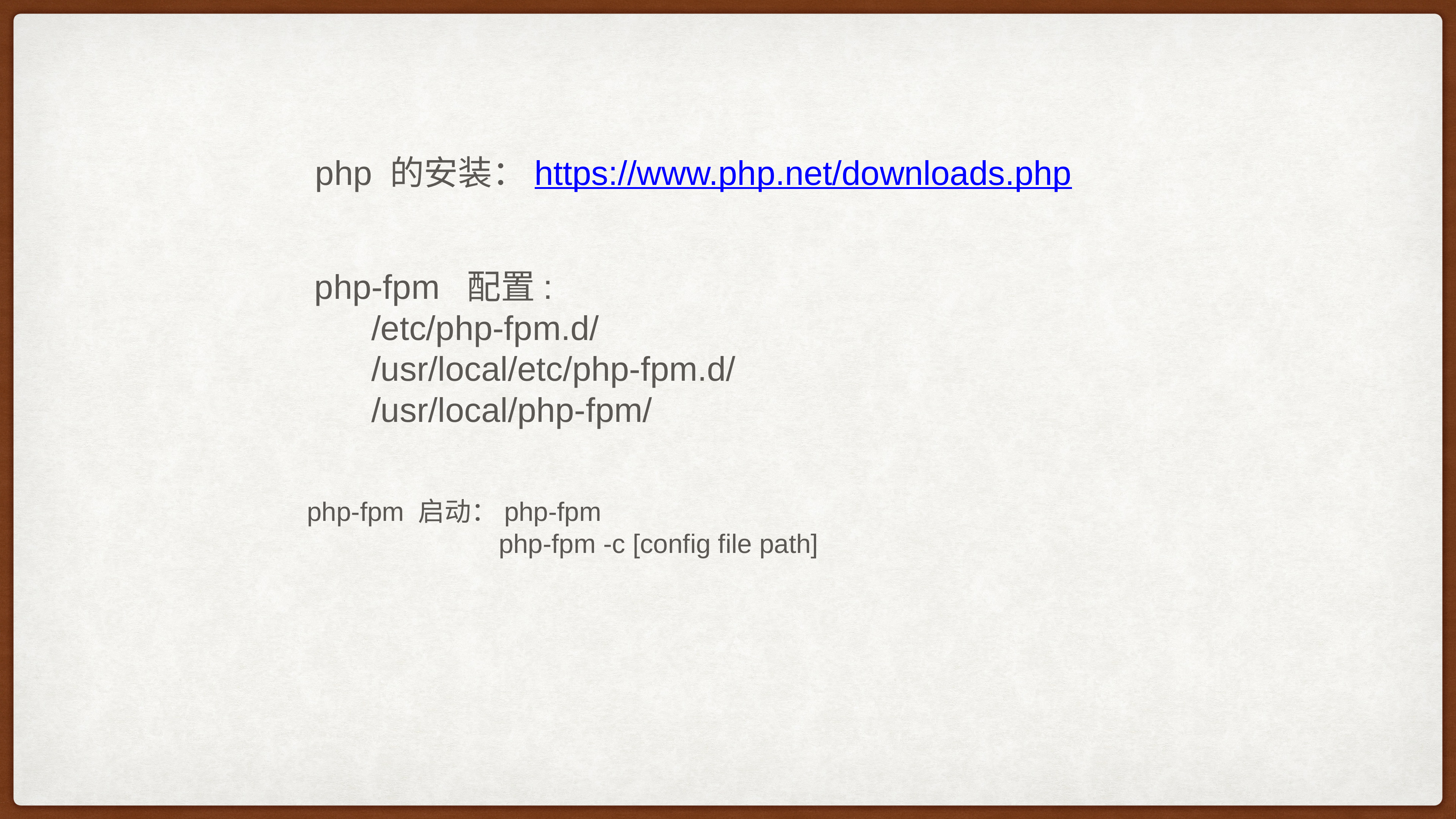

php 的安装：https://www.php.net/downloads.php
php-fpm  配置:
      /etc/php-fpm.d/
      /usr/local/etc/php-fpm.d/
      /usr/local/php-fpm/
php-fpm 启动：php-fpm
                          php-fpm -c [config file path]